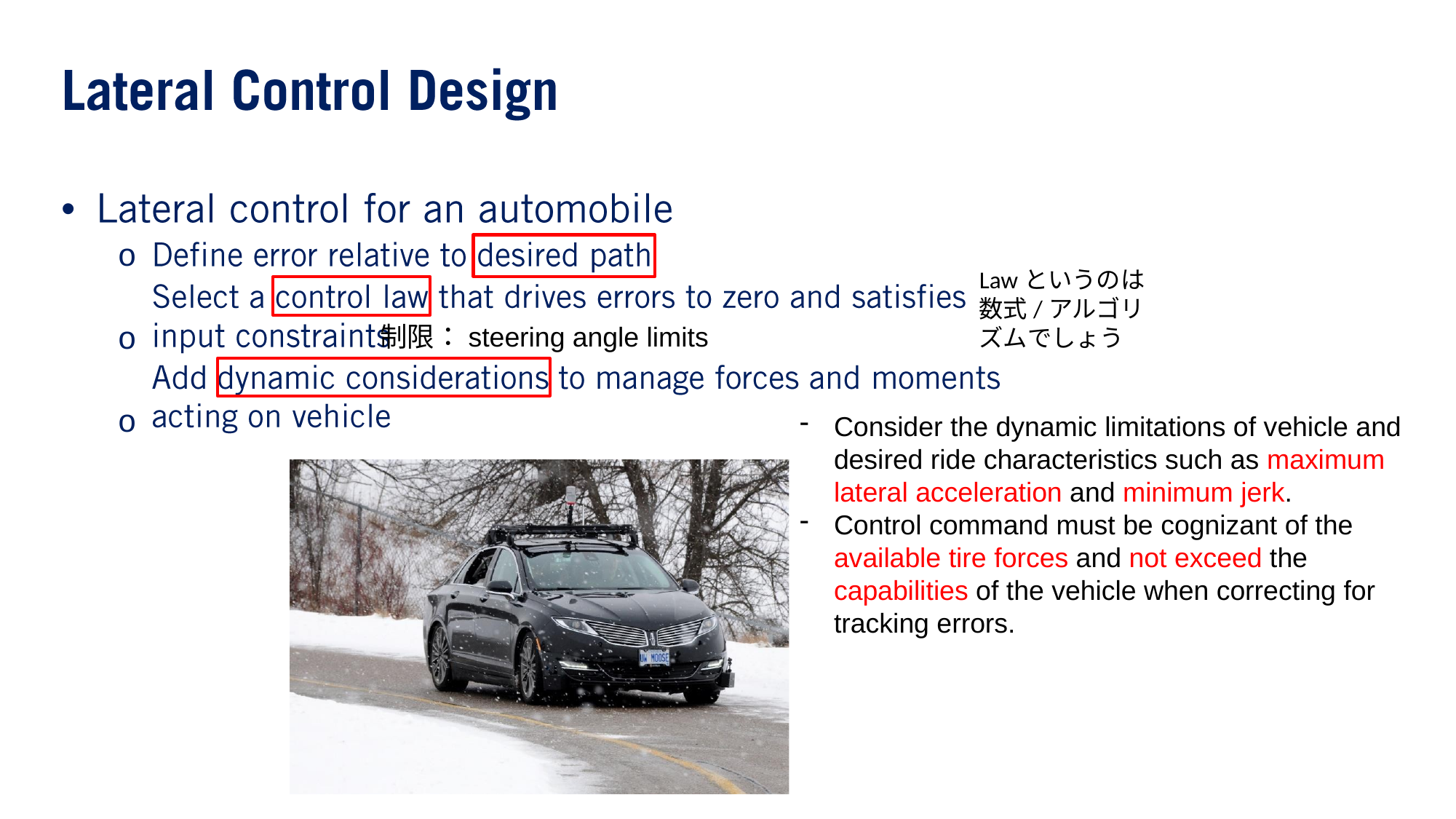

•
o  o

o

Lawというのは数式/アルゴリズムでしょう

制限：steering angle limits

Consider the dynamic limitations of vehicle and desired ride characteristics such as maximum lateral acceleration and minimum jerk.
Control command must be cognizant of the available tire forces and not exceed the capabilities of the vehicle when correcting for tracking errors.